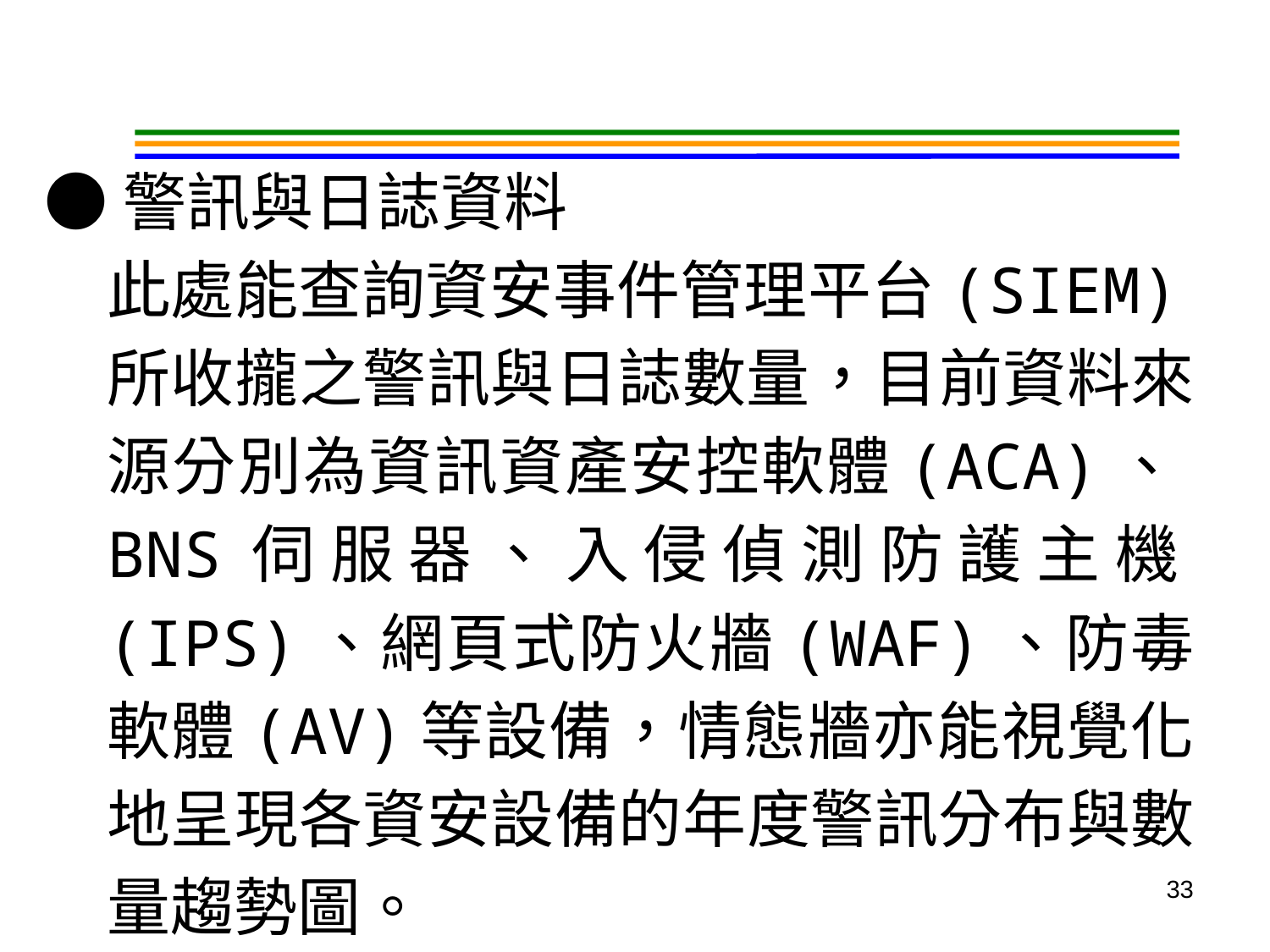

●警訊與日誌資料
此處能查詢資安事件管理平台(SIEM)所收攏之警訊與日誌數量，目前資料來源分別為資訊資產安控軟體(ACA)、BNS伺服器、入侵偵測防護主機(IPS)、網頁式防火牆(WAF)、防毒軟體(AV)等設備，情態牆亦能視覺化地呈現各資安設備的年度警訊分布與數量趨勢圖。
33